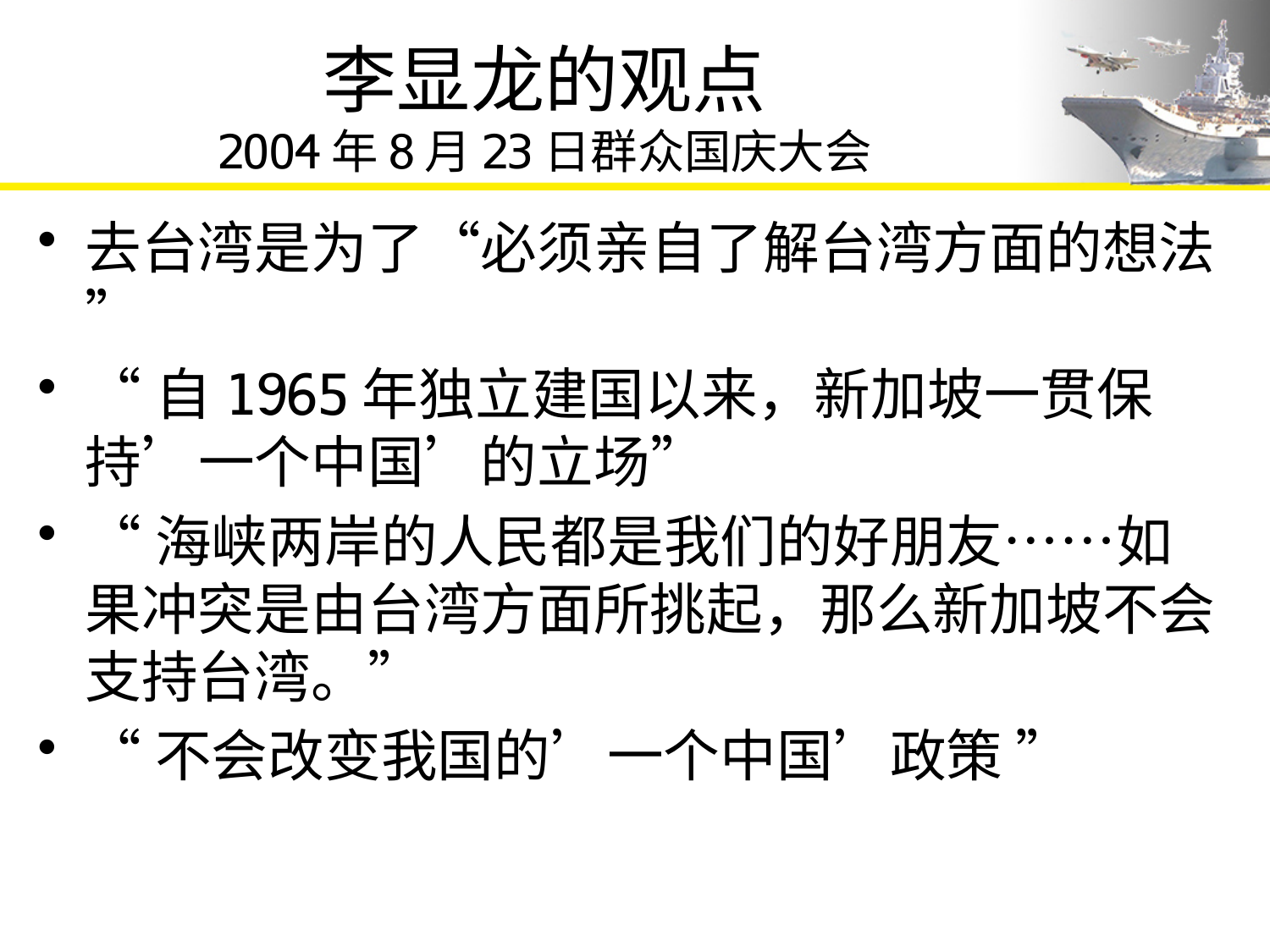

# 李显龙的观点 2004年8月23日群众国庆大会
去台湾是为了“必须亲自了解台湾方面的想法 ”
“自1965年独立建国以来，新加坡一贯保持’一个中国’的立场”
“海峡两岸的人民都是我们的好朋友……如果冲突是由台湾方面所挑起，那么新加坡不会支持台湾。”
“不会改变我国的’一个中国’政策 ”